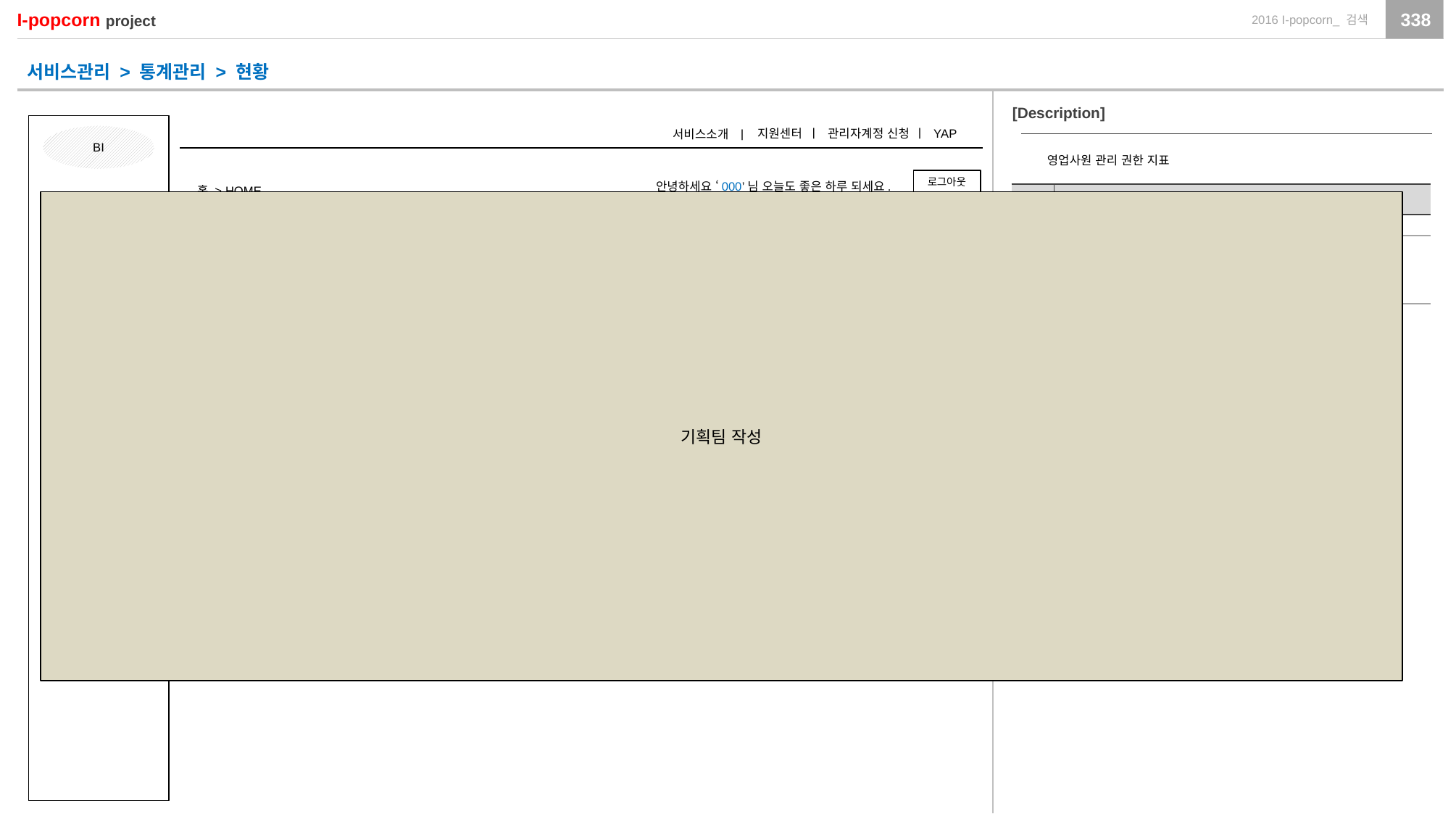

서비스관리 > 통계관리 > 현황
[Description]

ㅣ
ㅣ
지원센터
관리자계정 신청
YAP
서비스소개
ㅣ
BI
영업사원 관리 권한 지표
로그아웃

안녕하세요 ‘000’님 오늘도 좋은 하루 되세요.
홈 > HOME
| NO | Description |
| --- | --- |
| 1 | 전체, 영업사원명으로 조회 |
| 2 |  |
통계 관리

컨텐츠별 통계
매장별 통계
기획팀 작성
1
현황

| 컨텐츠 현황(전일 기준)

선택하세요
조회
1개월
1주일
전일
▼
| 지표 | 누적 매장수 | 노출 매장수 | 신규등록 매장수 | 탈퇴 매장수 | 쿠폰노출 매장수 | 쿠폰다운로드 매장수 | 쿠폰 사용 매장수 |
| --- | --- | --- | --- | --- | --- | --- | --- |
|  | 100,000 | 100,000 | 100,000 | 100,000 | 100,000 | 100,000 | 100,000 |
| 동기간대비 | ▲2 | ▲2 | ▼1 | ▲2 | ▼1 | ▲2 | ▼1 |
매장
멤버십 통계